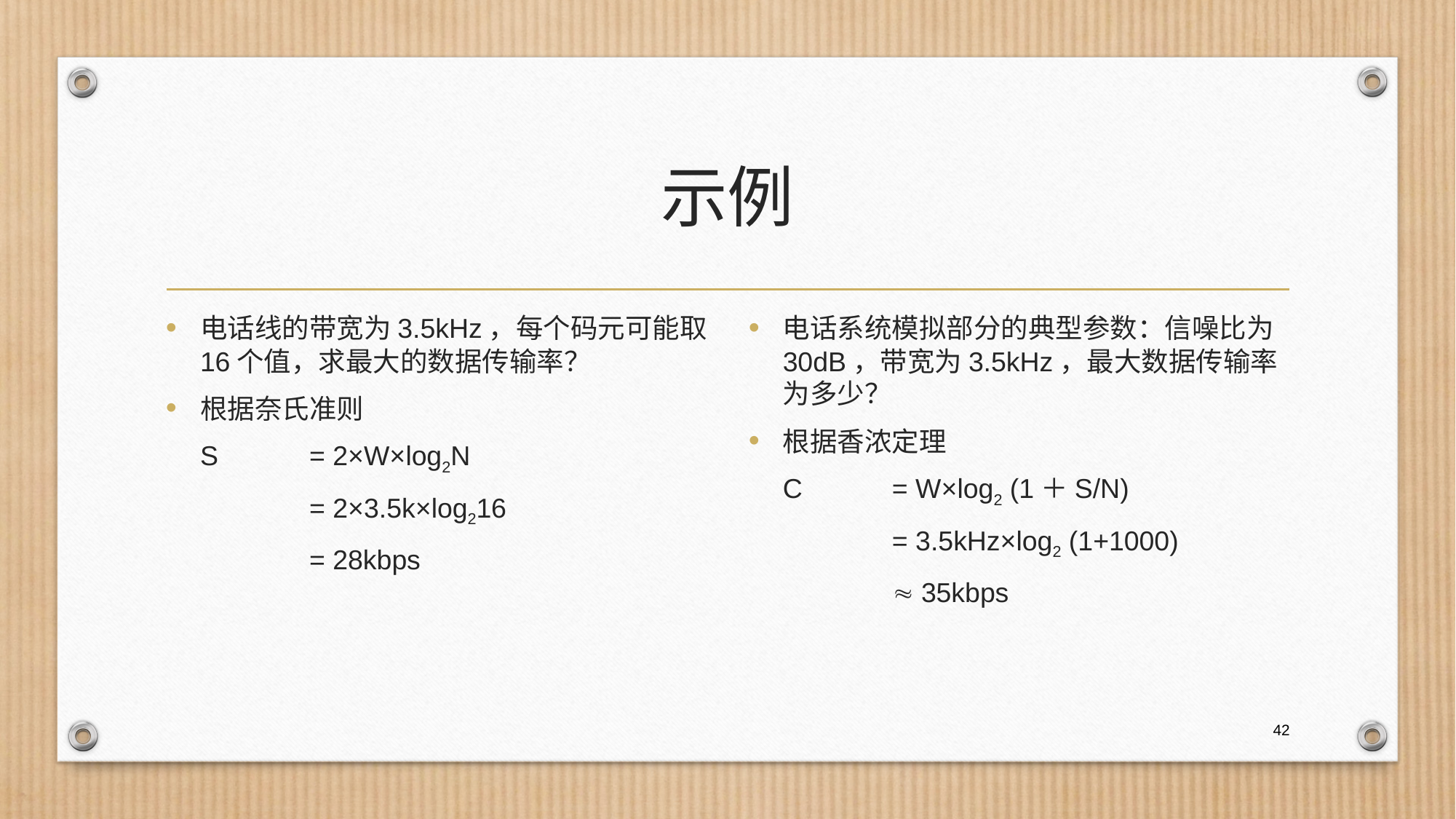

# 示例
电话线的带宽为3.5kHz，每个码元可能取16个值，求最大的数据传输率？
根据奈氏准则
	S	= 2×W×log2N
		= 2×3.5k×log216
		= 28kbps

电话系统模拟部分的典型参数：信噪比为30dB，带宽为3.5kHz，最大数据传输率为多少？
根据香浓定理
	C	= W×log2 (1＋S/N)
		= 3.5kHz×log2 (1+1000)
		≈ 35kbps

42